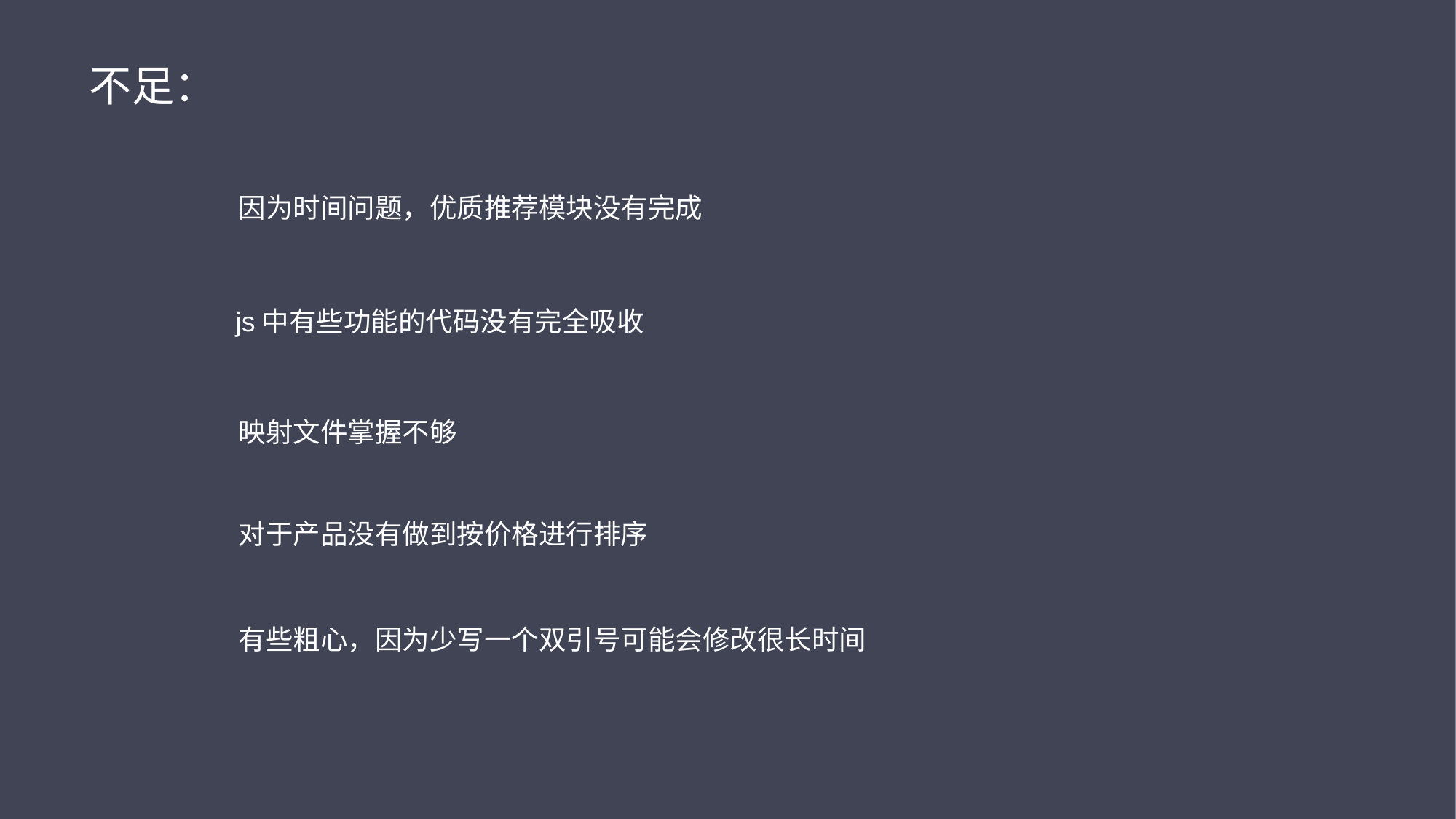

不足：
因为时间问题，优质推荐模块没有完成
js中有些功能的代码没有完全吸收
映射文件掌握不够
对于产品没有做到按价格进行排序
有些粗心，因为少写一个双引号可能会修改很长时间